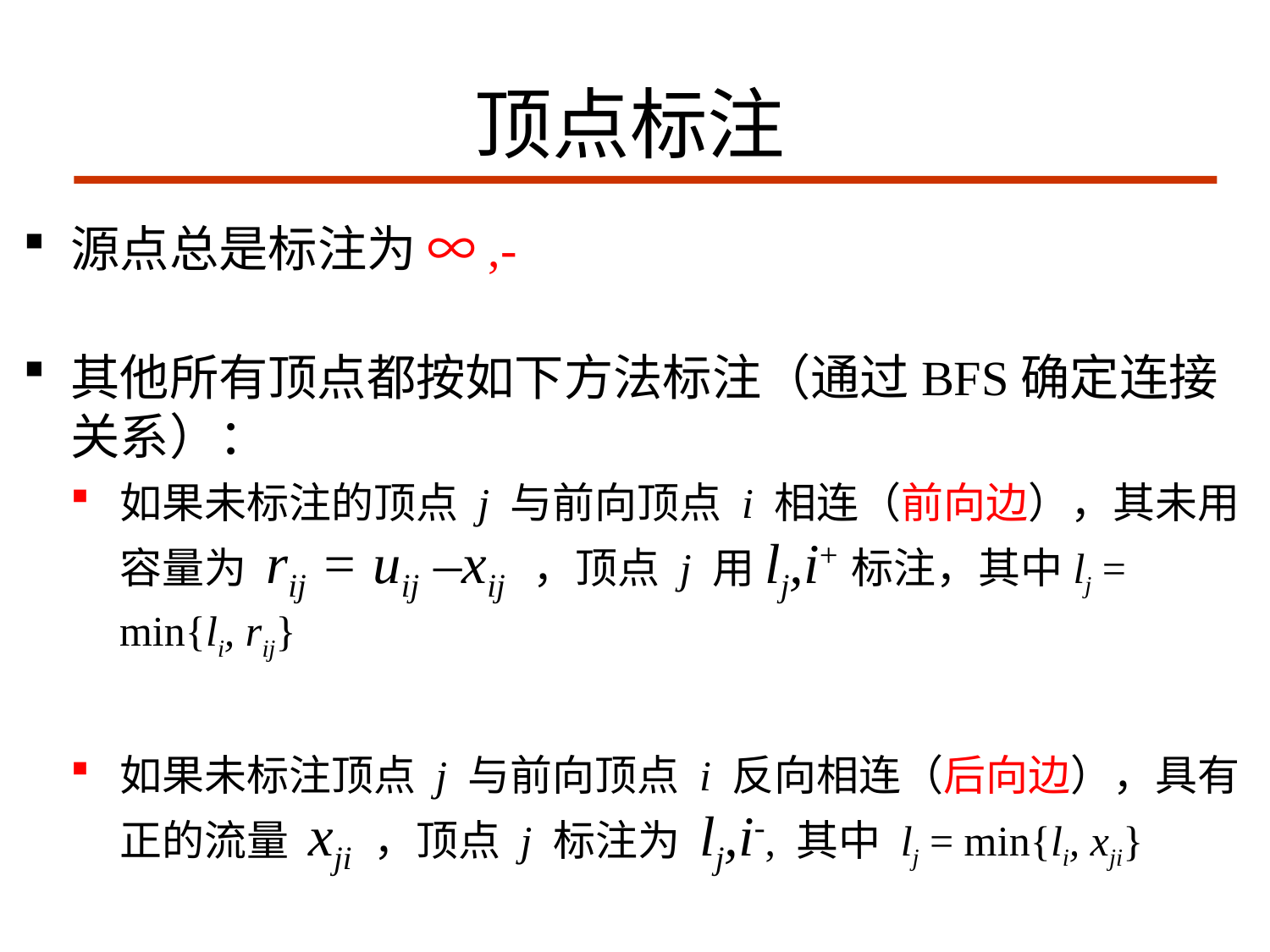

# 顶点标注
源点总是标注为 ∞,-
其他所有顶点都按如下方法标注（通过BFS确定连接关系）：
如果未标注的顶点 j 与前向顶点 i 相连（前向边），其未用容量为 rij = uij –xij ，顶点 j 用lj,i+标注，其中lj = min{li, rij}

如果未标注顶点 j 与前向顶点 i 反向相连（后向边），具有正的流量 xji ，顶点 j 标注为 lj,i-, 其中 lj = min{li, xji}